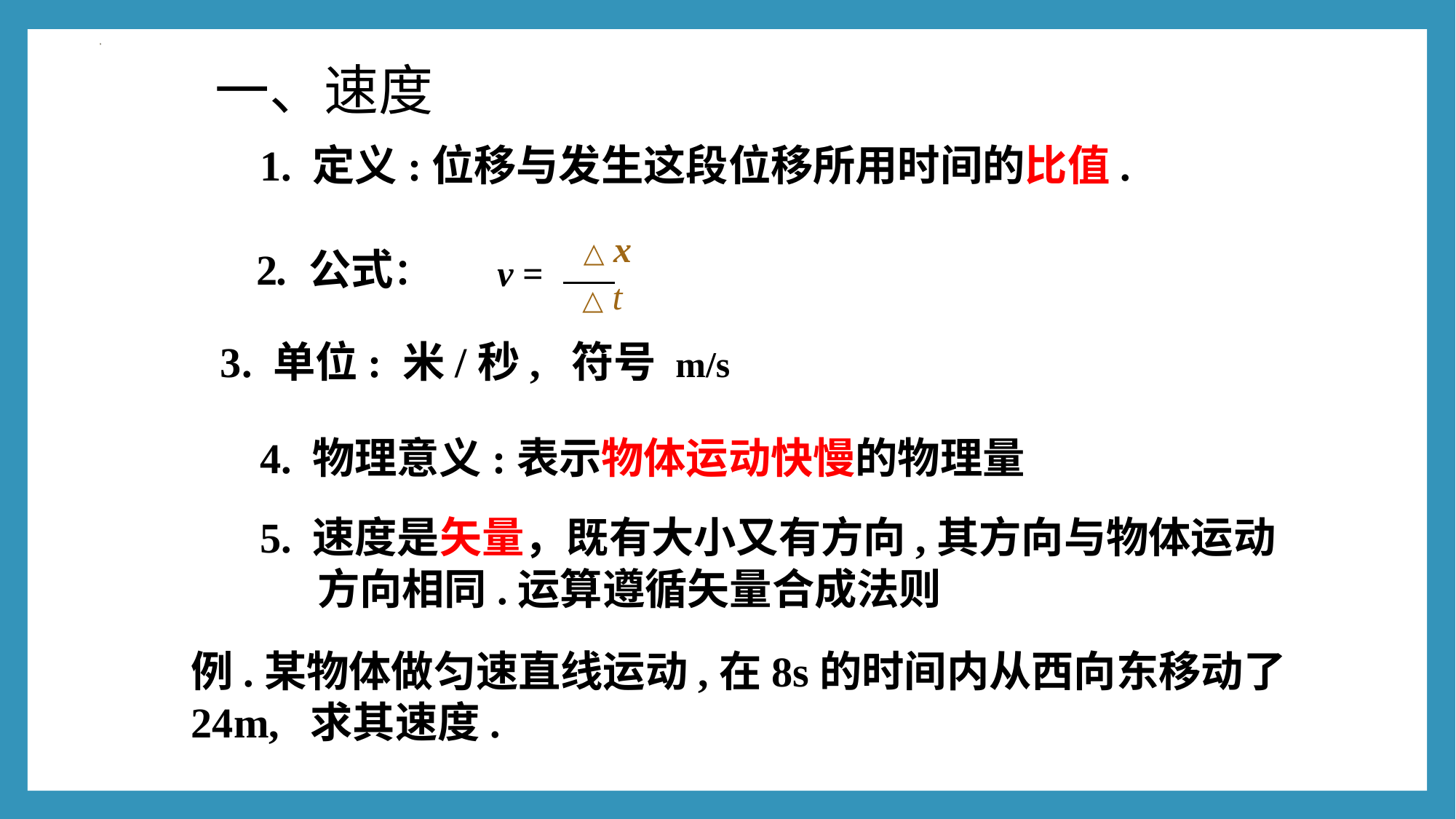

一、速度

1. 定义:位移与发生这段位移所用时间的比值.
△ x
△ t
v =
2. 公式：
3. 单位: 米/秒,  符号 m/s
4. 物理意义:表示物体运动快慢的物理量
5. 速度是矢量，既有大小又有方向,其方向与物体运动
    方向相同.运算遵循矢量合成法则
例.某物体做匀速直线运动,在8s的时间内从西向东移动了 24m,  求其速度.